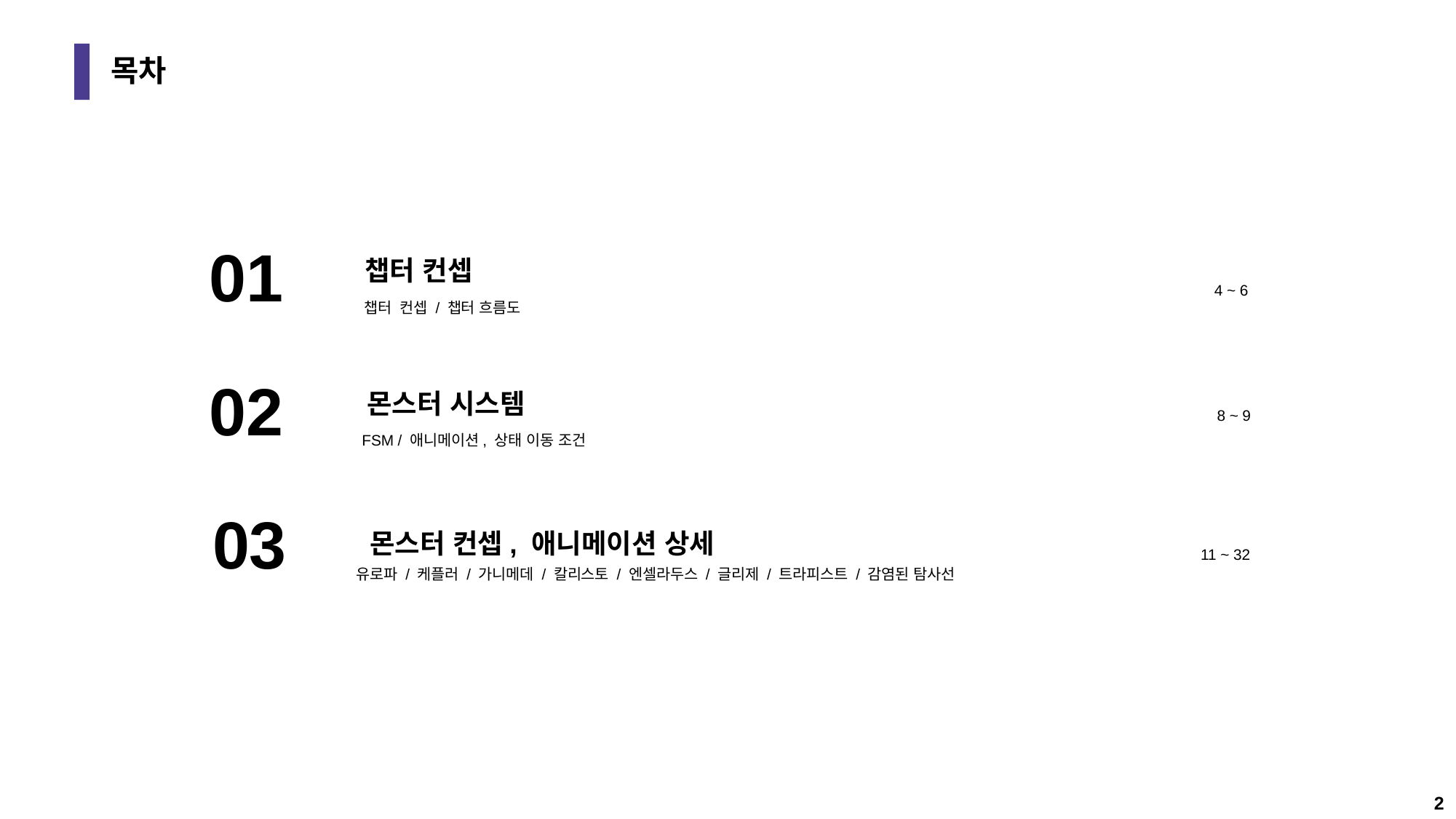

# 목차
01
챕터 컨셉
4 ~ 6
챕터  컨셉 / 챕터 흐름도
8 ~ 9
11 ~ 32
02
몬스터 시스템
FSM / 애니메이션, 상태 이동 조건
유로파 / 케플러 / 가니메데 / 칼리스토 / 엔셀라두스 / 글리제 / 트라피스트 / 감염된 탐사선
03
몬스터 컨셉, 애니메이션 상세